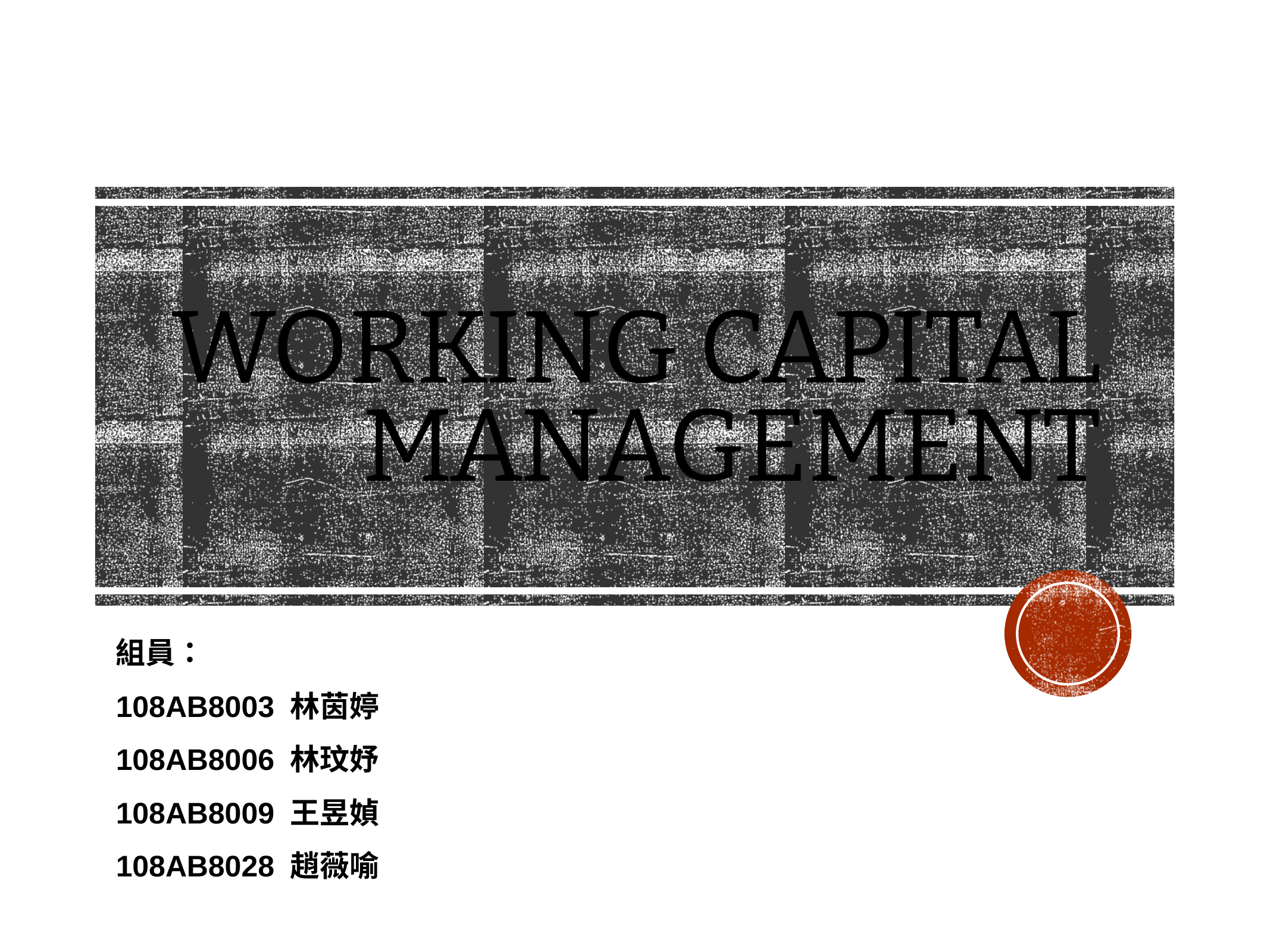

# Working Capital Management
組員：
108AB8003 林茵婷
108AB8006 林玟妤
108AB8009 王昱媜
108AB8028 趙薇喻